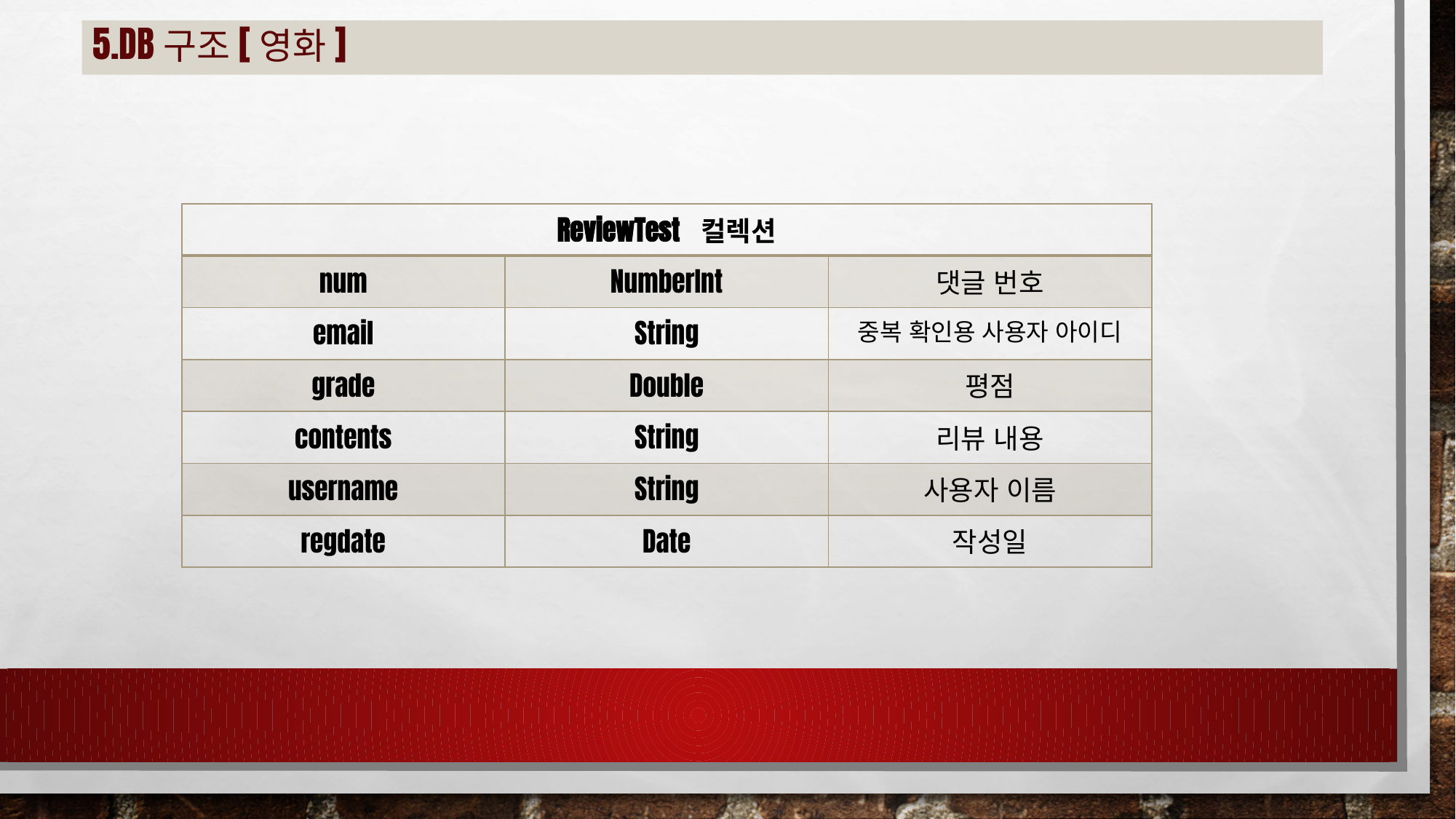

# 5.DB구조[영화]
| ReviewTest 컬렉션 |  |  |
| --- | --- | --- |
| num | NumberInt | 댓글 번호 |
| email | String | 중복 확인용 사용자 아이디 |
| grade | Double | 평점 |
| contents | String | 리뷰 내용 |
| username | String | 사용자 이름 |
| regdate | Date | 작성일 |